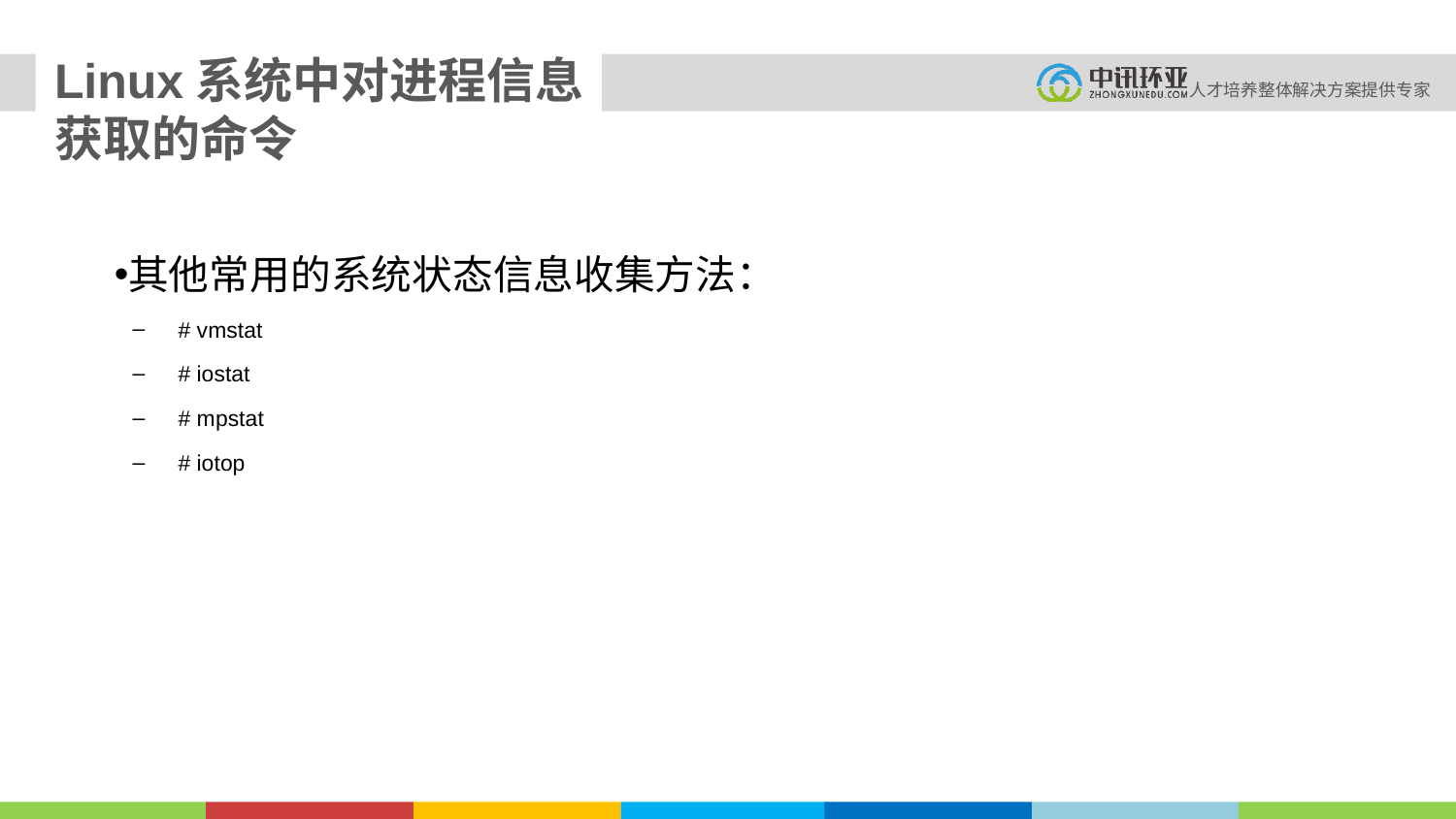

Linux系统中对进程信息获取的命令
其他常用的系统状态信息收集方法：
# vmstat
# iostat
# mpstat
# iotop